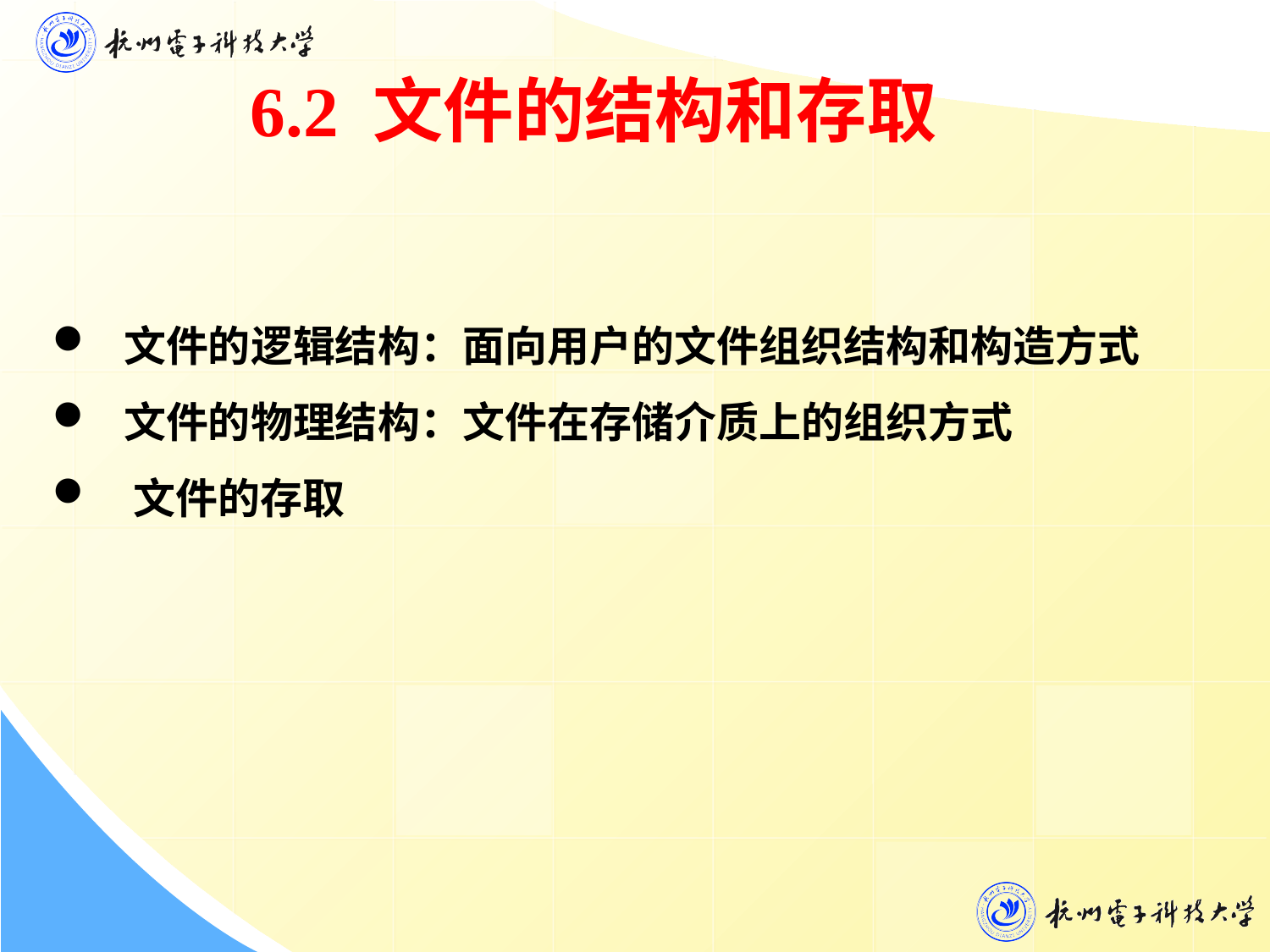

6.2 文件的结构和存取
  文件的逻辑结构：面向用户的文件组织结构和构造方式
  文件的物理结构：文件在存储介质上的组织方式
   文件的存取